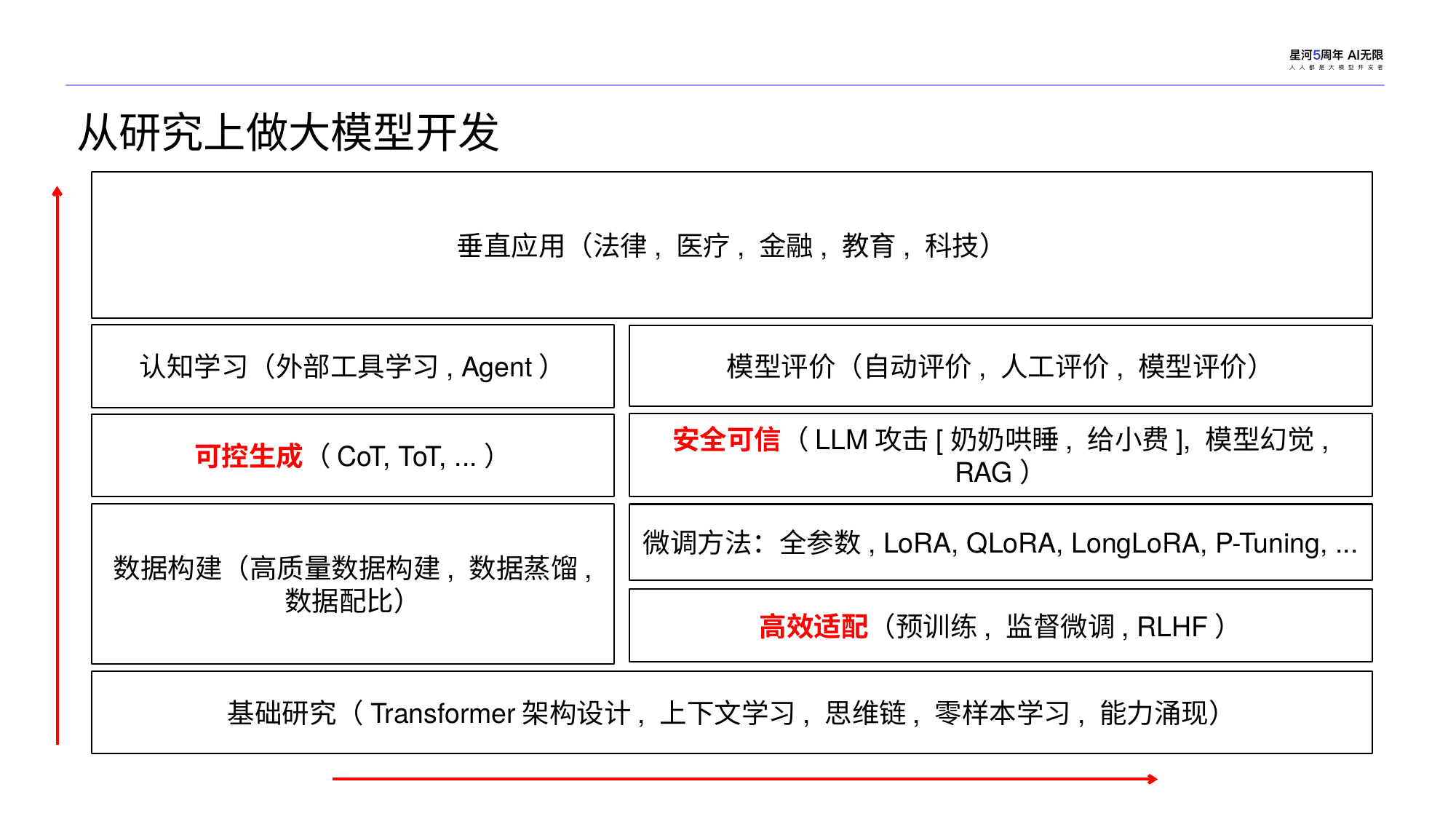

从研究上做大模型开发
垂直应用（法律, 医疗, 金融, 教育, 科技）
认知学习（外部工具学习, Agent）
模型评价（自动评价, 人工评价, 模型评价）
安全可信（LLM攻击[奶奶哄睡, 给小费], 模型幻觉, RAG）
可控生成（CoT, ToT, ...）
数据构建（高质量数据构建, 数据蒸馏, 数据配比）
微调方法：全参数, LoRA, QLoRA, LongLoRA, P-Tuning, ...
高效适配（预训练, 监督微调, RLHF）
基础研究（Transformer架构设计, 上下文学习, 思维链, 零样本学习, 能力涌现）